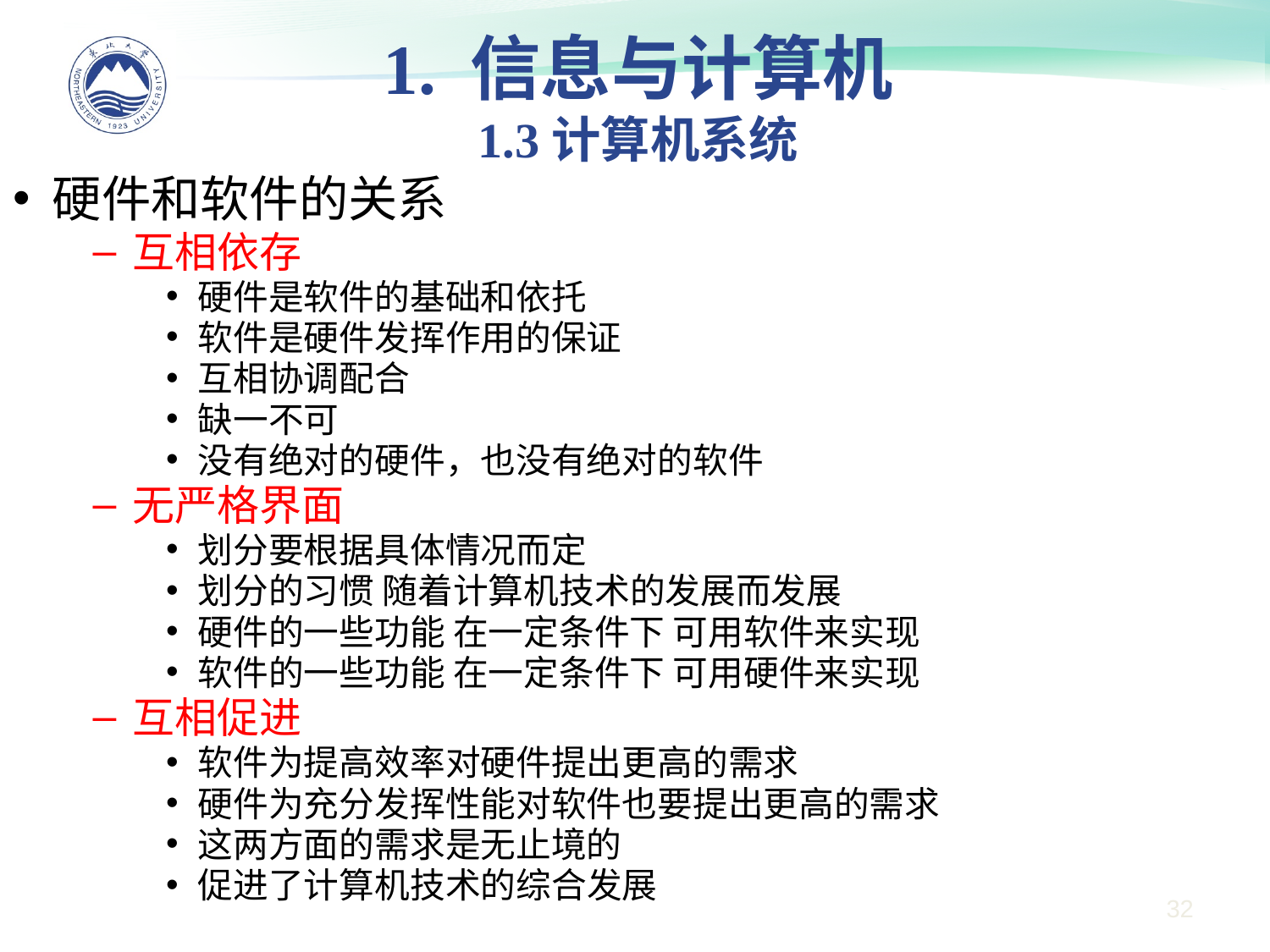

1. 信息与计算机
1.3计算机系统
硬件和软件的关系
互相依存
硬件是软件的基础和依托
软件是硬件发挥作用的保证
互相协调配合
缺一不可
没有绝对的硬件，也没有绝对的软件
无严格界面
划分要根据具体情况而定
划分的习惯 随着计算机技术的发展而发展
硬件的一些功能 在一定条件下 可用软件来实现
软件的一些功能 在一定条件下 可用硬件来实现
互相促进
软件为提高效率对硬件提出更高的需求
硬件为充分发挥性能对软件也要提出更高的需求
这两方面的需求是无止境的
促进了计算机技术的综合发展
32